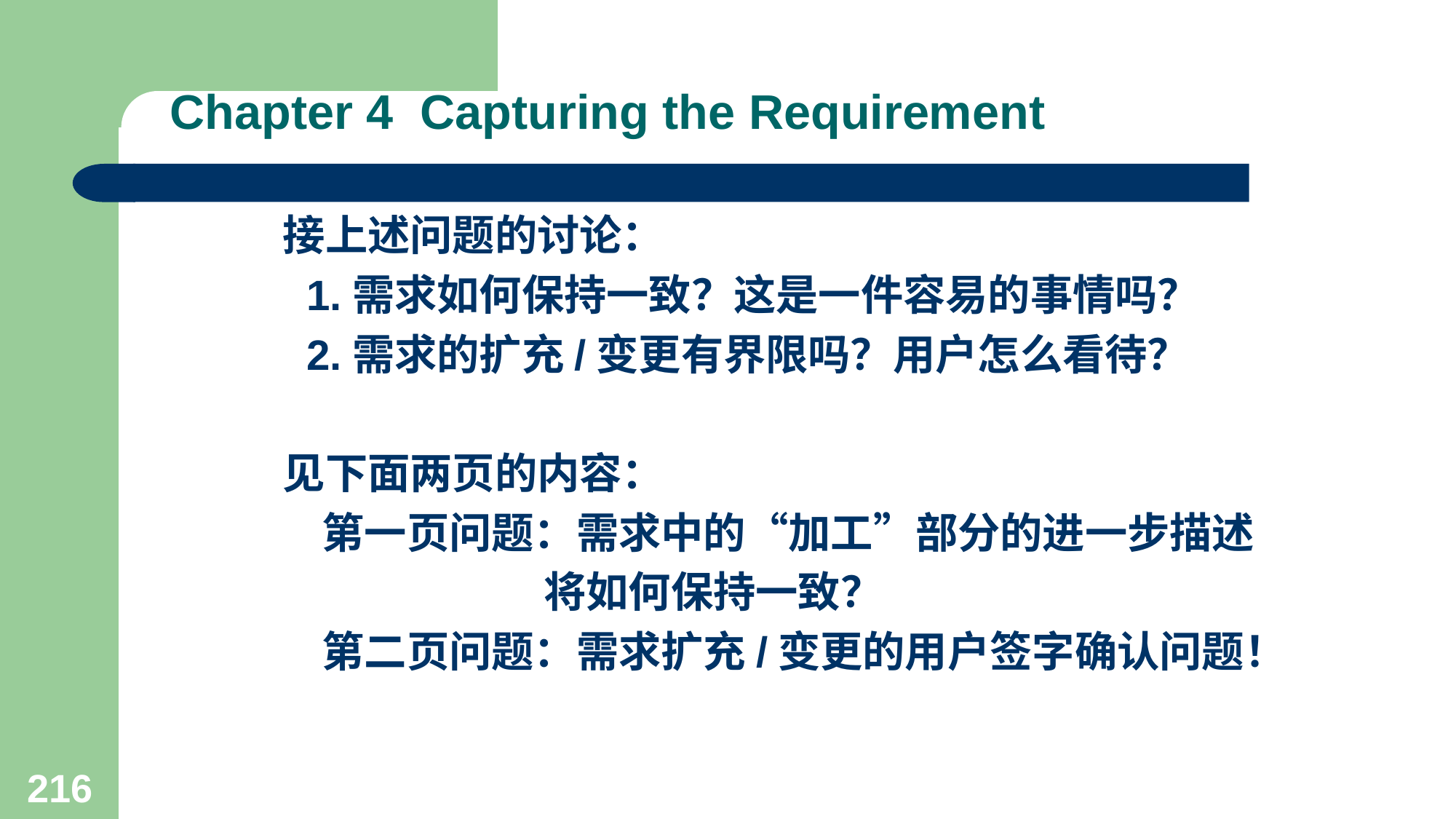

# Chapter 4  Capturing the Requirement
接上述问题的讨论：
  1.需求如何保持一致？这是一件容易的事情吗？
  2.需求的扩充/变更有界限吗？用户怎么看待？

见下面两页的内容：
   第一页问题：需求中的“加工”部分的进一步描述
                          将如何保持一致？
   第二页问题：需求扩充/变更的用户签字确认问题！
216